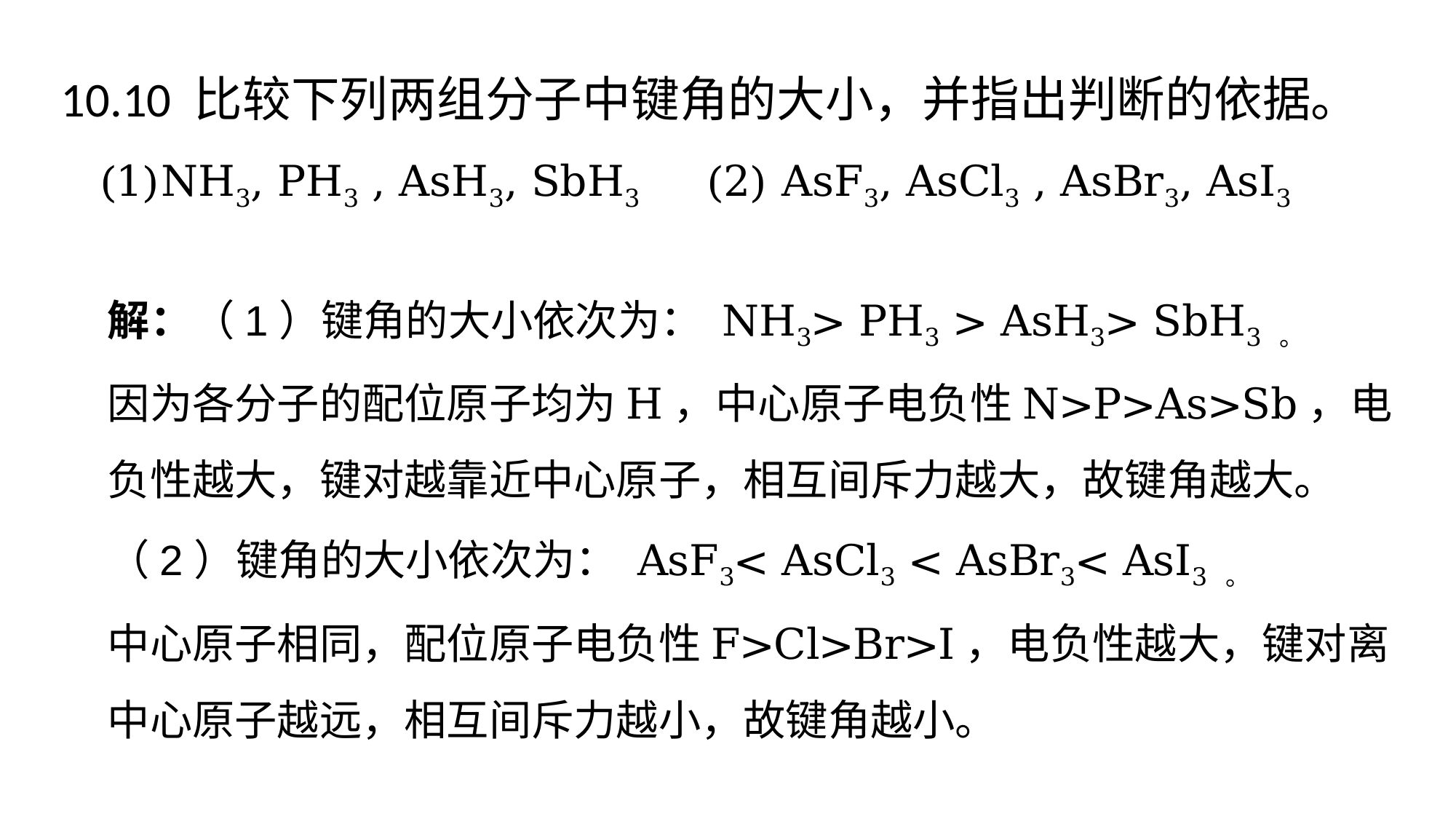

10.10 比较下列两组分子中键角的大小，并指出判断的依据。
NH3, PH3 , AsH3, SbH3 	(2) AsF3, AsCl3 , AsBr3, AsI3
解：（1）键角的大小依次为： NH3> PH3 > AsH3> SbH3 。
因为各分子的配位原子均为H，中心原子电负性N>P>As>Sb，电负性越大，键对越靠近中心原子，相互间斥力越大，故键角越大。
（2）键角的大小依次为： AsF3< AsCl3 < AsBr3< AsI3 。
中心原子相同，配位原子电负性F>Cl>Br>I，电负性越大，键对离中心原子越远，相互间斥力越小，故键角越小。